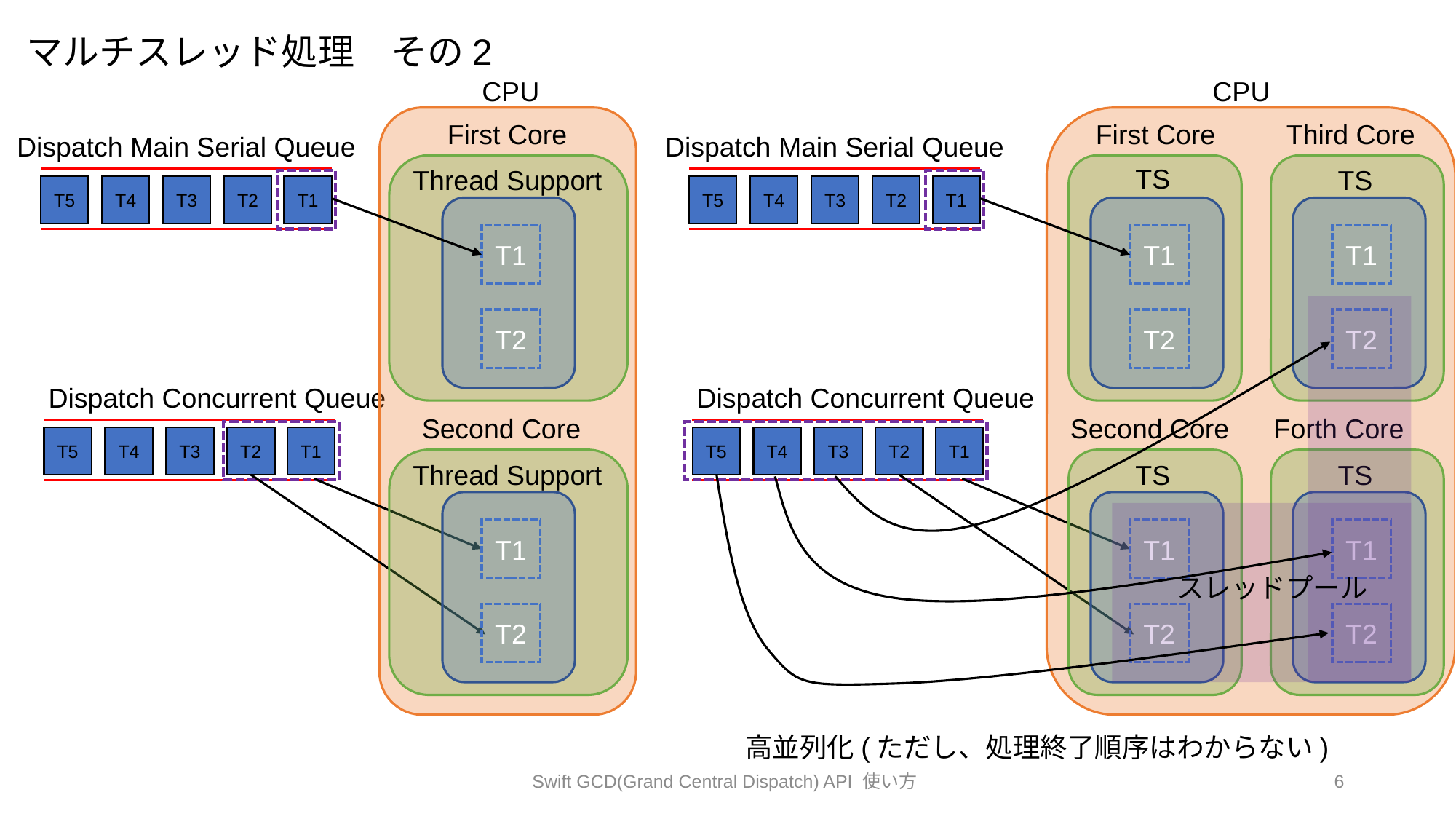

マルチスレッド処理　その2
CPU
CPU

Third Core
First Core
First Core
Dispatch Main Serial Queue
Dispatch Main Serial Queue

TS
Thread Support
TS

T5
T4
T3
T2
T1
T5
T4
T3
T2
T1

T1
T1
T1

T2
T2
T2

Dispatch Concurrent Queue
Dispatch Concurrent Queue
Second Core
Second Core
Forth Core

T5
T4
T3
T2
T1
T5
T4
T3
T2
T1

Thread Support
TS
TS

T1
T1
T1
スレッドプール
T2
T2
T2
高並列化(ただし、処理終了順序はわからない)
Swift GCD(Grand Central Dispatch) API 使い方
6